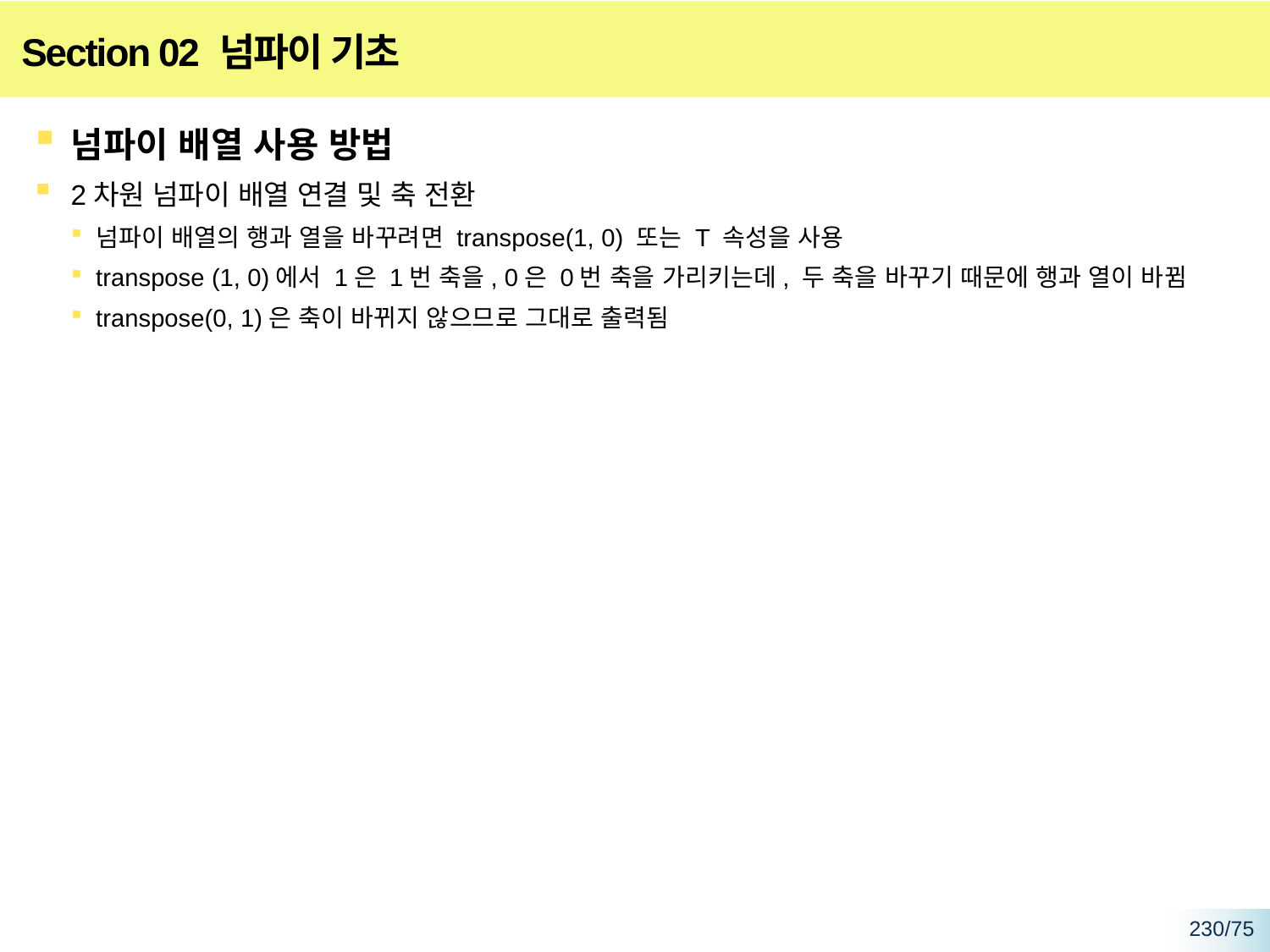

# Section 02 넘파이 기초
넘파이 배열 사용 방법
2차원 넘파이 배열 연결 및 축 전환
넘파이 배열의 행과 열을 바꾸려면 transpose(1, 0) 또는 T 속성을 사용
transpose (1, 0)에서 1은 1번 축을, 0은 0번 축을 가리키는데, 두 축을 바꾸기 때문에 행과 열이 바뀜
transpose(0, 1)은 축이 바뀌지 않으므로 그대로 출력됨